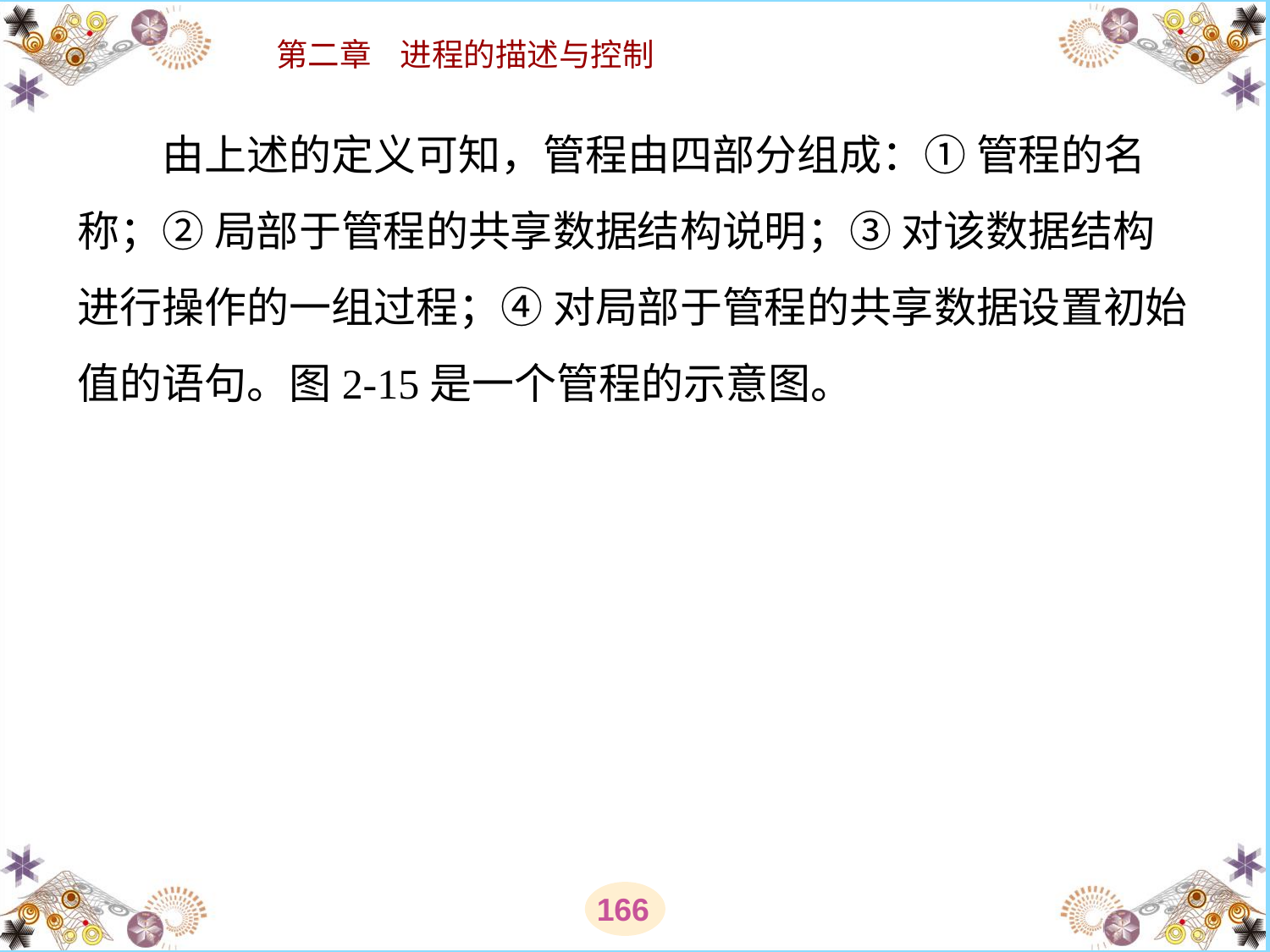

# 由上述的定义可知，管程由四部分组成：① 管程的名称；② 局部于管程的共享数据结构说明；③ 对该数据结构进行操作的一组过程；④ 对局部于管程的共享数据设置初始值的语句。图2-15是一个管程的示意图。